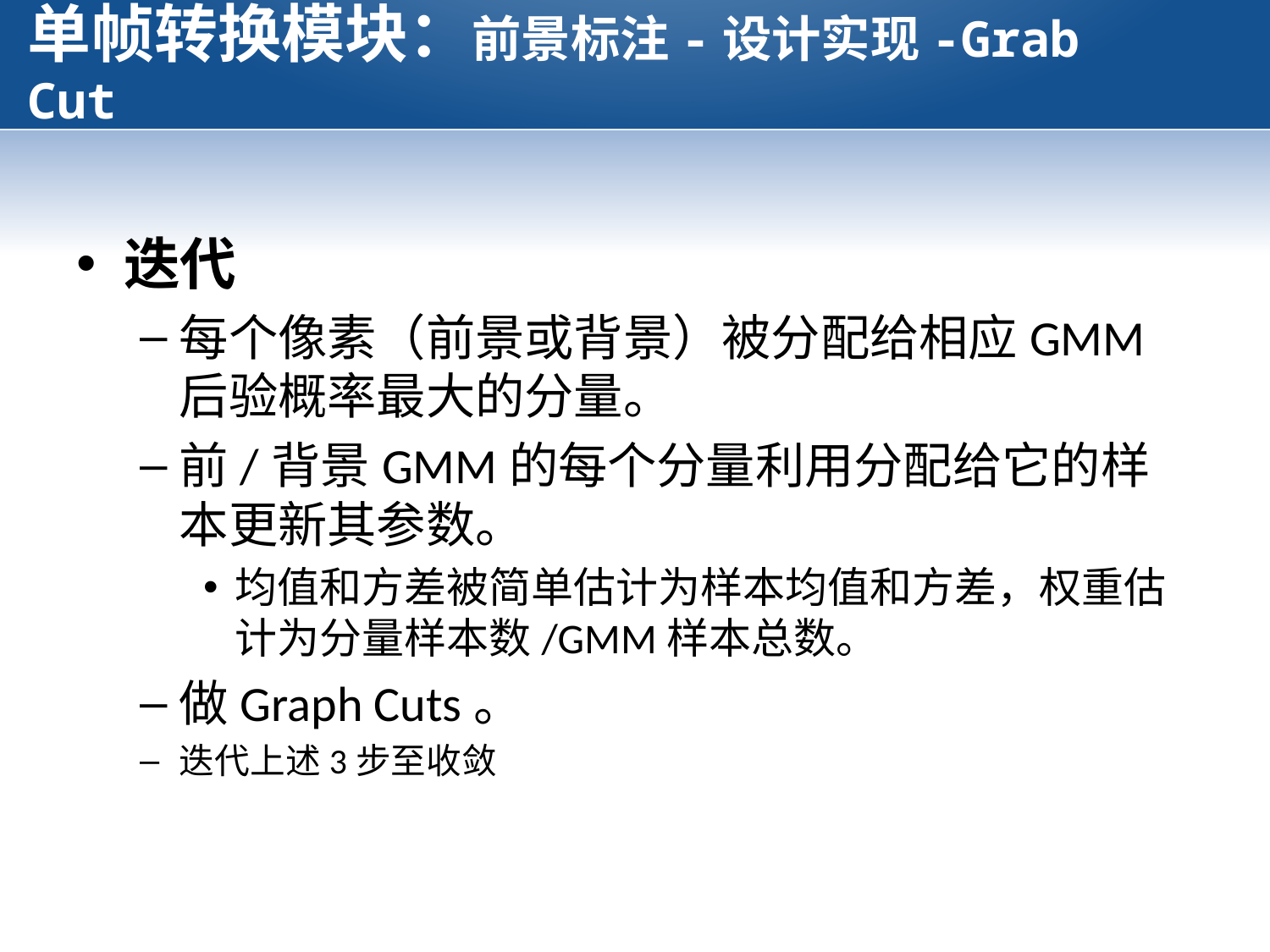

# 单帧转换模块：前景标注-设计实现-Grab Cut
迭代
每个像素（前景或背景）被分配给相应GMM后验概率最大的分量。
前/背景GMM的每个分量利用分配给它的样本更新其参数。
均值和方差被简单估计为样本均值和方差，权重估计为分量样本数/GMM样本总数。
做Graph Cuts。
迭代上述3步至收敛